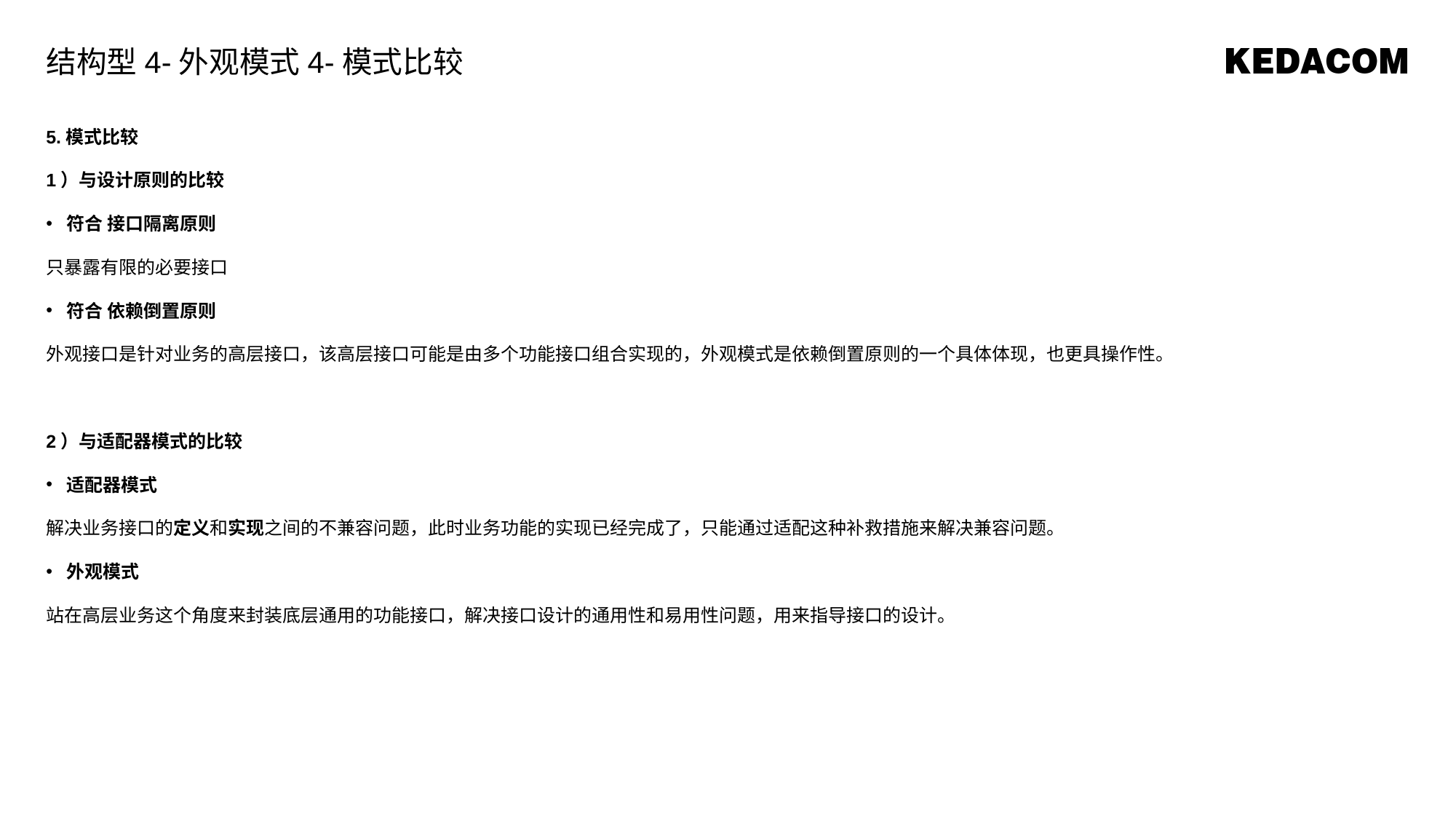

结构型4-外观模式4-模式比较
5.模式比较
1）与设计原则的比较
符合 接口隔离原则
只暴露有限的必要接口
符合 依赖倒置原则
外观接口是针对业务的高层接口，该高层接口可能是由多个功能接口组合实现的，外观模式是依赖倒置原则的一个具体体现，也更具操作性。

2）与适配器模式的比较
适配器模式
解决业务接口的定义和实现之间的不兼容问题，此时业务功能的实现已经完成了，只能通过适配这种补救措施来解决兼容问题。
外观模式
站在高层业务这个角度来封装底层通用的功能接口，解决接口设计的通用性和易用性问题，用来指导接口的设计。